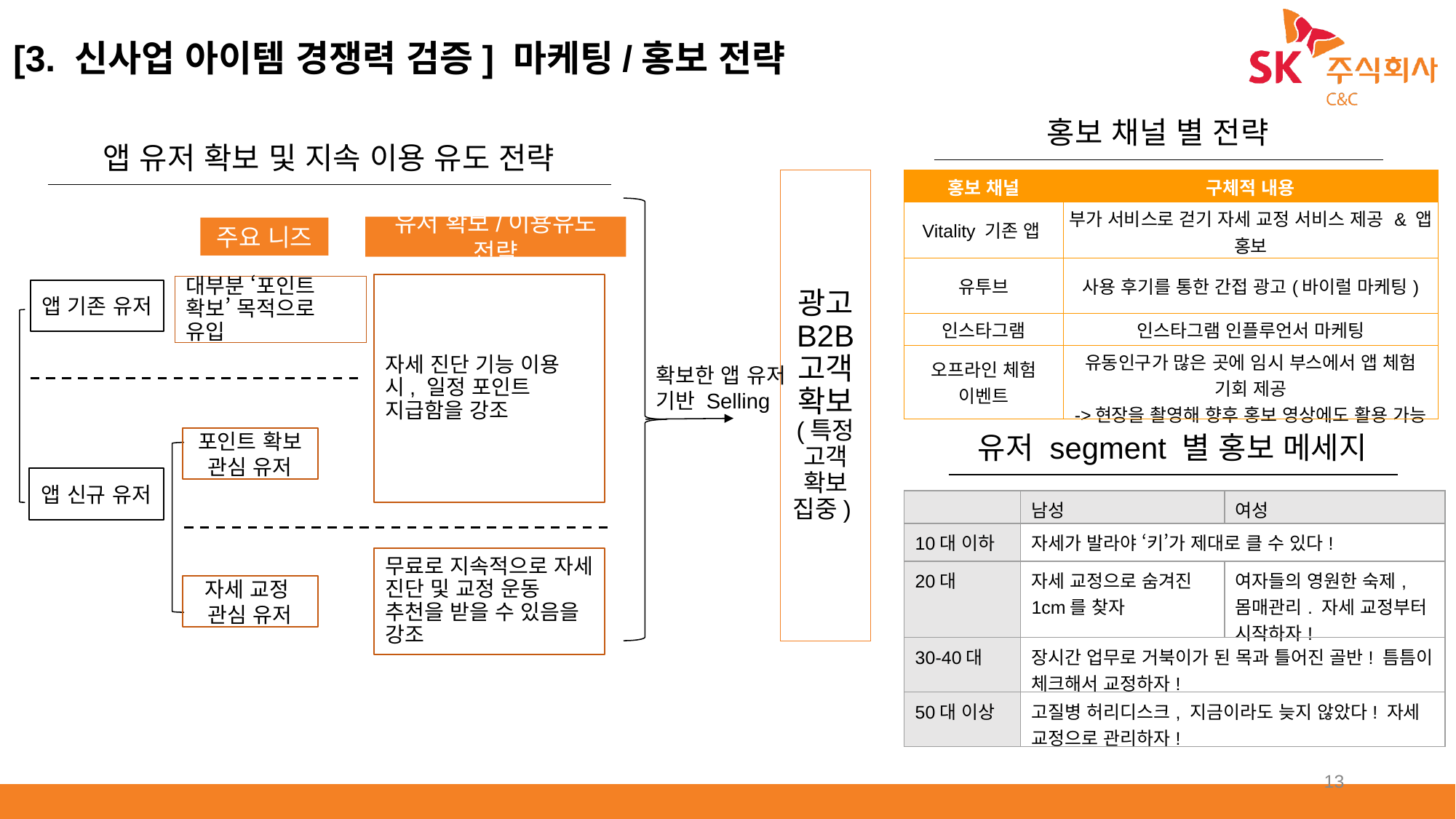

[3. 신사업 아이템 경쟁력 검증] 마케팅/홍보 전략
홍보 채널 별 전략
앱 유저 확보 및 지속 이용 유도 전략
광고 B2B 고객 확보
(특정 고객 확보 집중)
| 홍보 채널 | 구체적 내용 |
| --- | --- |
| Vitality 기존 앱 | 부가 서비스로 걷기 자세 교정 서비스 제공 & 앱 홍보 |
| 유투브 | 사용 후기를 통한 간접 광고(바이럴 마케팅) |
| 인스타그램 | 인스타그램 인플루언서 마케팅 |
| 오프라인 체험 이벤트 | 유동인구가 많은 곳에 임시 부스에서 앱 체험 기회 제공 ->현장을 촬영해 향후 홍보 영상에도 활용 가능 |

유저 확보/이용유도 전략
주요 니즈
자세 진단 기능 이용 시, 일정 포인트 지급함을 강조
대부분 ‘포인트 확보’ 목적으로 유입
앱 기존 유저

확보한 앱 유저 기반 Selling
유저 segment 별 홍보 메세지
포인트 확보 관심 유저

앱 신규 유저
|  | 남성 | 여성 |
| --- | --- | --- |
| 10대 이하 | 자세가 발라야 ‘키’가 제대로 클 수 있다! |  |
| 20대 | 자세 교정으로 숨겨진 1cm를 찾자 | 여자들의 영원한 숙제, 몸매관리. 자세 교정부터 시작하자! |
| 30-40대 | 장시간 업무로 거북이가 된 목과 틀어진 골반! 틈틈이 체크해서 교정하자! |  |
| 50대 이상 | 고질병 허리디스크, 지금이라도 늦지 않았다! 자세 교정으로 관리하자! |  |
무료로 지속적으로 자세 진단 및 교정 운동 추천을 받을 수 있음을 강조
자세 교정
관심 유저
13